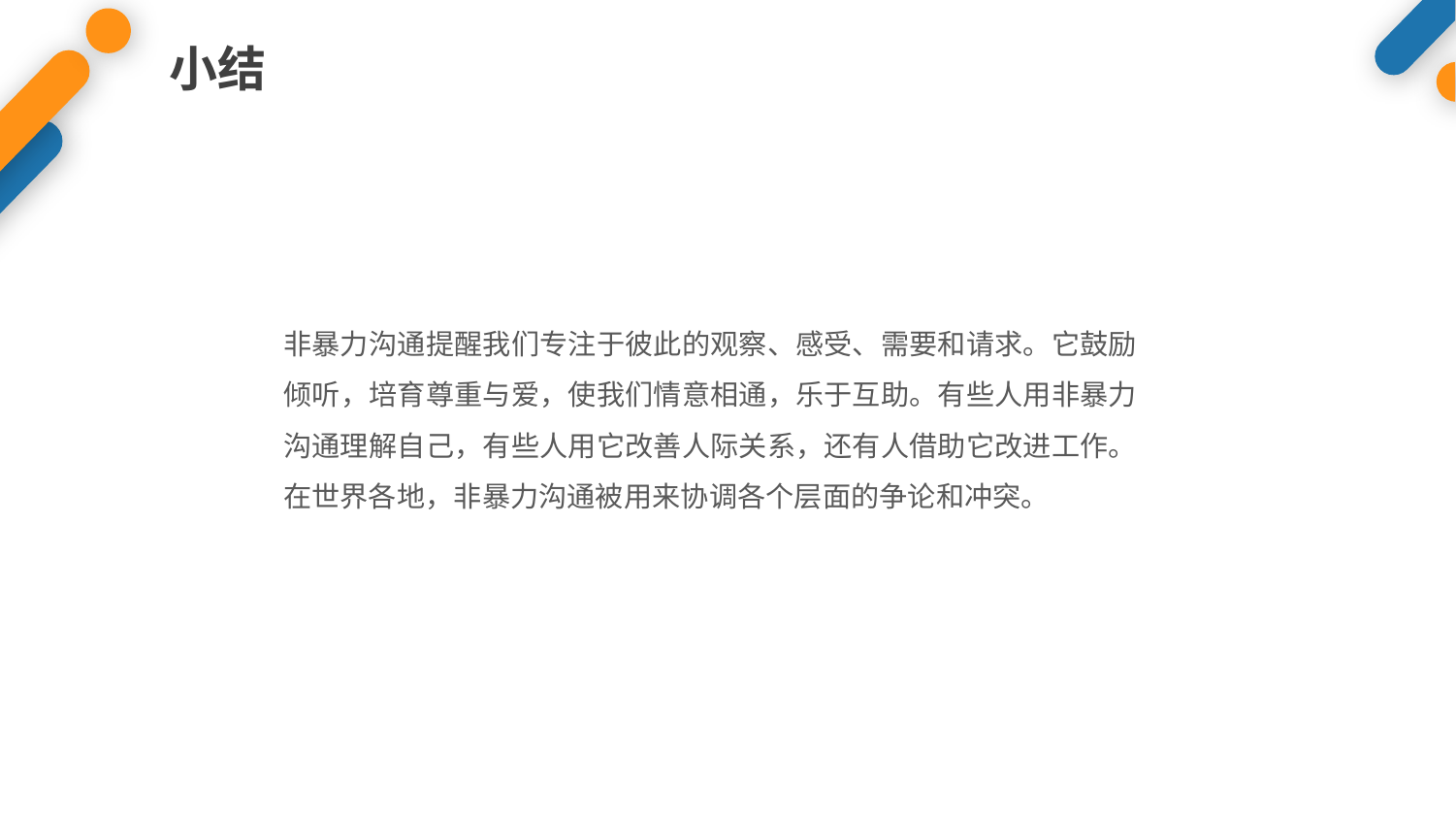

小结
非暴力沟通提醒我们专注于彼此的观察、感受、需要和请求。它鼓励倾听，培育尊重与爱，使我们情意相通，乐于互助。有些人用非暴力沟通理解自己，有些人用它改善人际关系，还有人借助它改进工作。在世界各地，非暴力沟通被用来协调各个层面的争论和冲突。